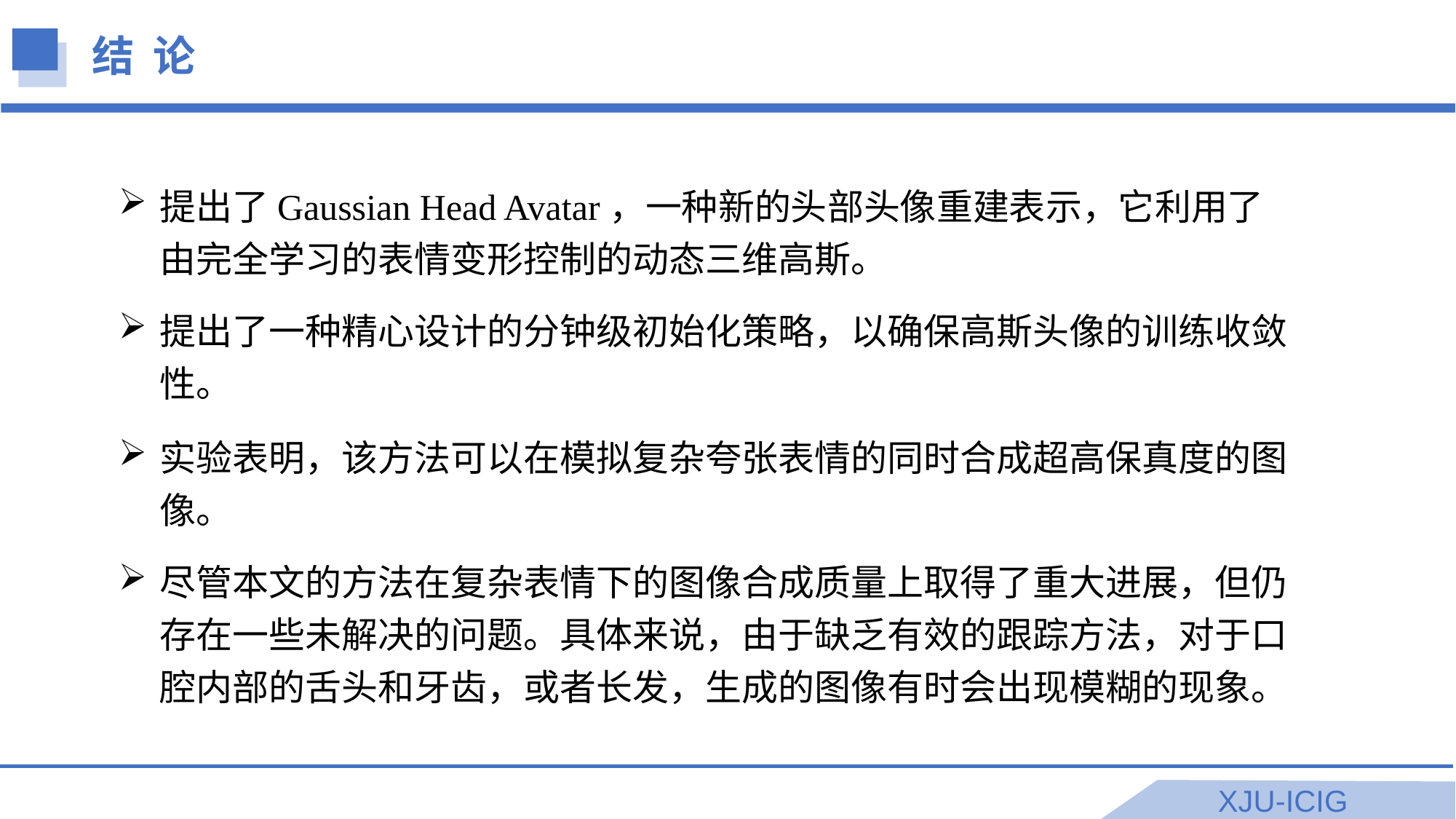

结  论

提出了Gaussian Head Avatar，一种新的头部头像重建表示，它利用了由完全学习的表情变形控制的动态三维高斯。
提出了一种精心设计的分钟级初始化策略，以确保高斯头像的训练收敛性。
实验表明，该方法可以在模拟复杂夸张表情的同时合成超高保真度的图像。
尽管本文的方法在复杂表情下的图像合成质量上取得了重大进展，但仍存在一些未解决的问题。具体来说，由于缺乏有效的跟踪方法，对于口腔内部的舌头和牙齿，或者长发，生成的图像有时会出现模糊的现象。
XJU-ICIG